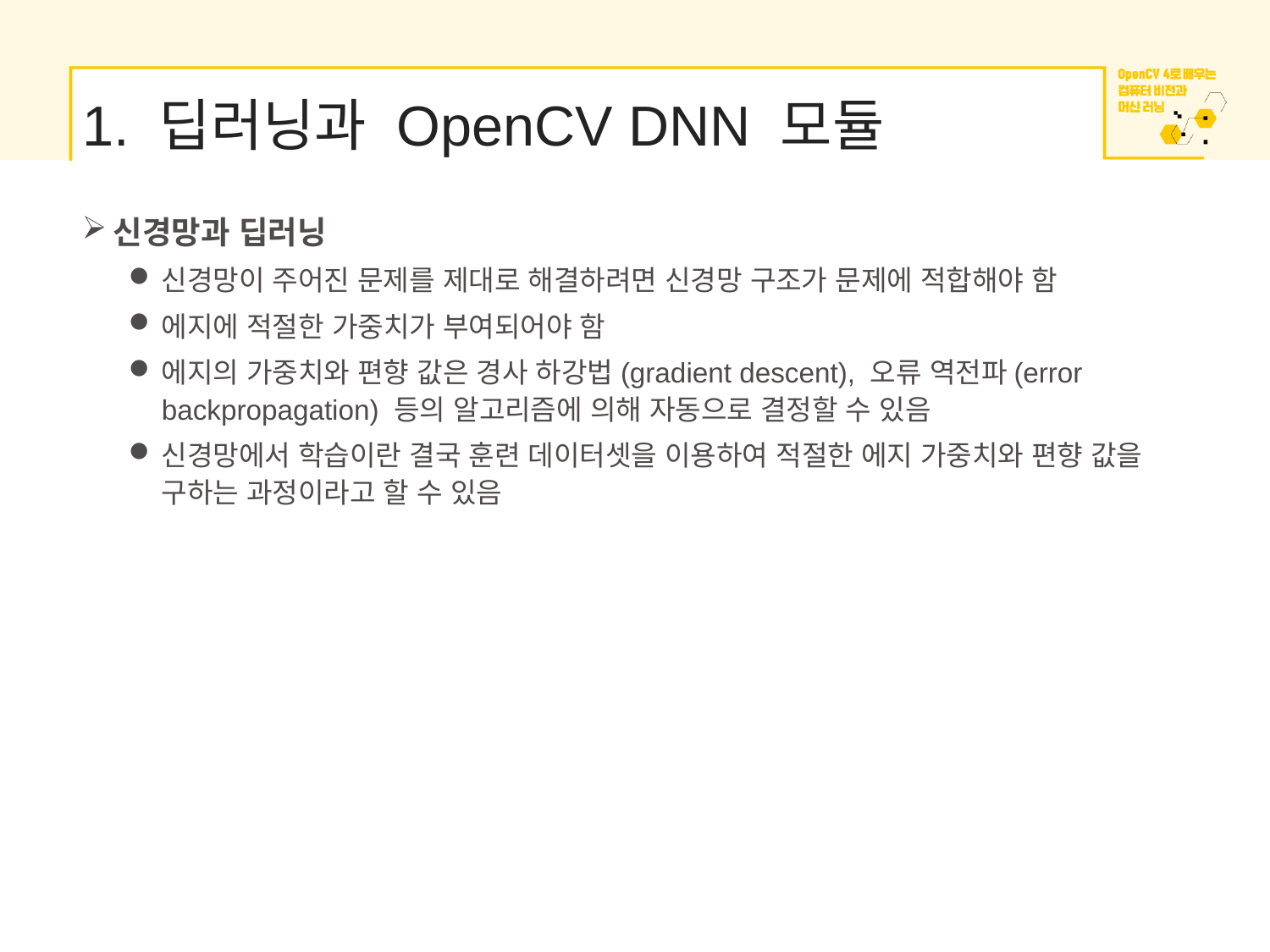

# 1. 딥러닝과 OpenCV DNN 모듈
신경망과 딥러닝
신경망이 주어진 문제를 제대로 해결하려면 신경망 구조가 문제에 적합해야 함
에지에 적절한 가중치가 부여되어야 함
에지의 가중치와 편향 값은 경사 하강법(gradient descent), 오류 역전파(error backpropagation) 등의 알고리즘에 의해 자동으로 결정할 수 있음
신경망에서 학습이란 결국 훈련 데이터셋을 이용하여 적절한 에지 가중치와 편향 값을 구하는 과정이라고 할 수 있음